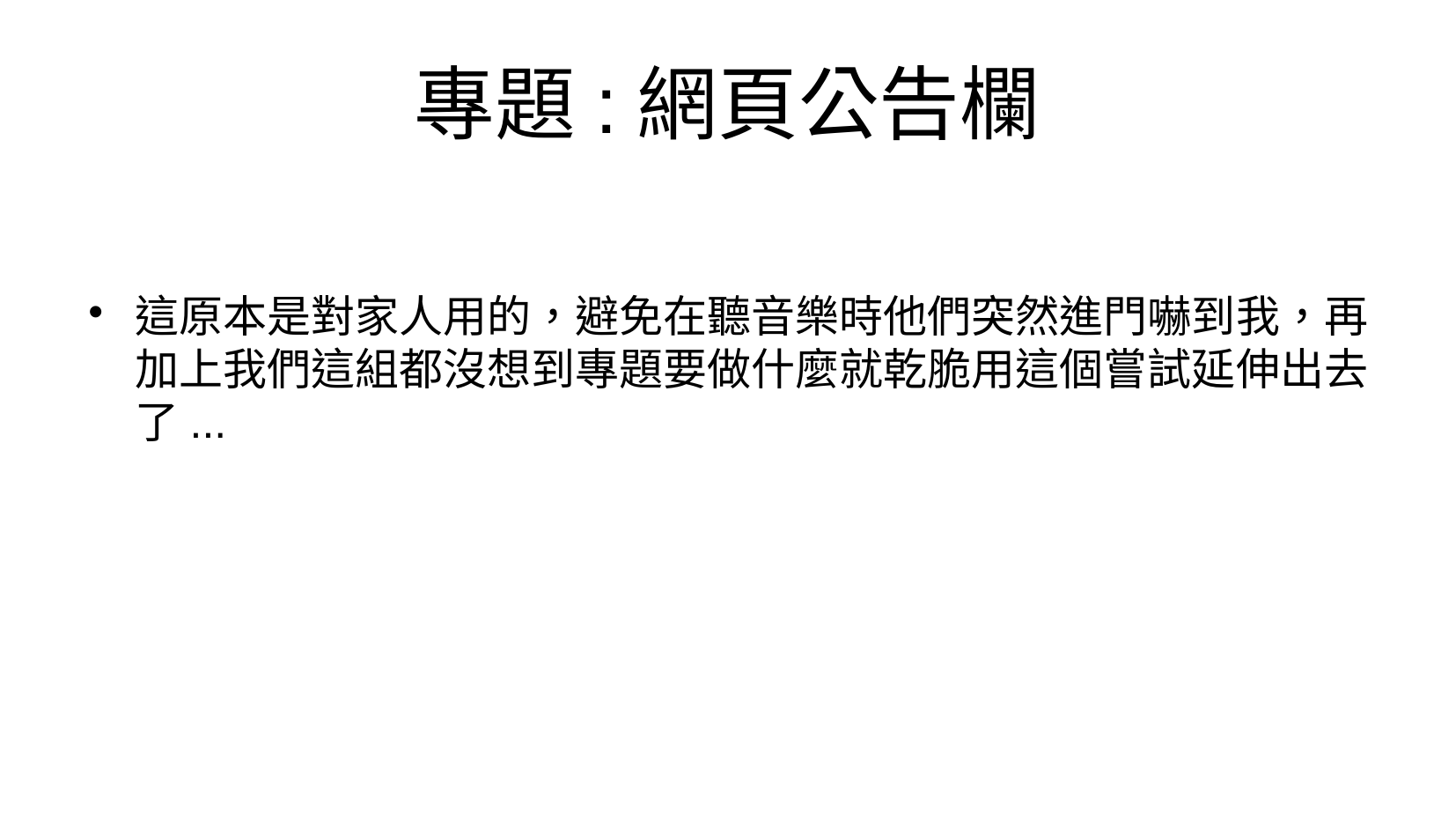

專題:網頁公告欄

這原本是對家人用的，避免在聽音樂時他們突然進門嚇到我，再加上我們這組都沒想到專題要做什麼就乾脆用這個嘗試延伸出去了...